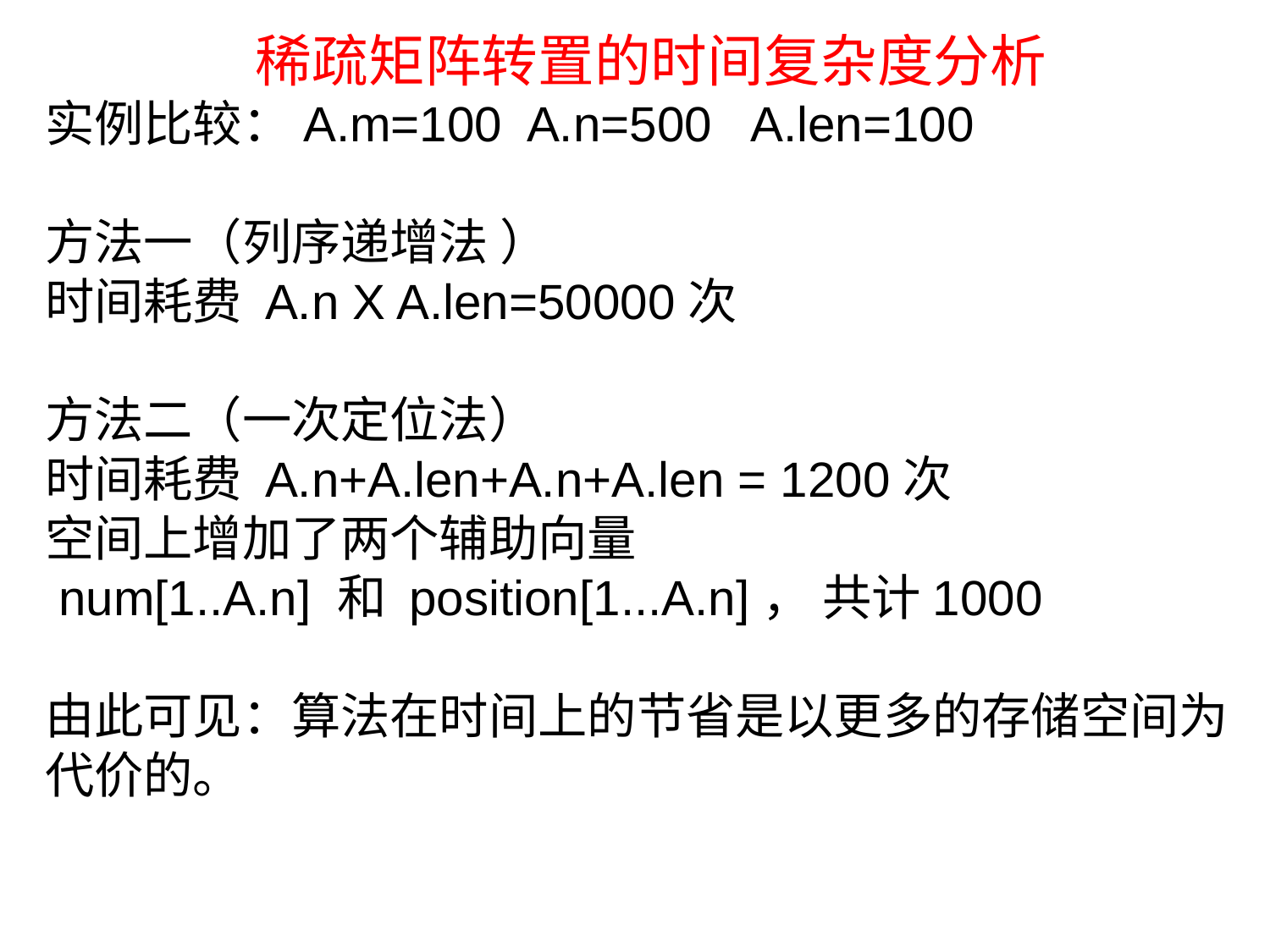

稀疏矩阵转置的时间复杂度分析
实例比较：A.m=100  A.n=500   A.len=100

方法一（列序递增法 ）
时间耗费 A.n X A.len=50000次

方法二（一次定位法）
时间耗费 A.n+A.len+A.n+A.len = 1200次
空间上增加了两个辅助向量
 num[1..A.n] 和 position[1...A.n]， 共计1000

由此可见：算法在时间上的节省是以更多的存储空间为代价的。
56